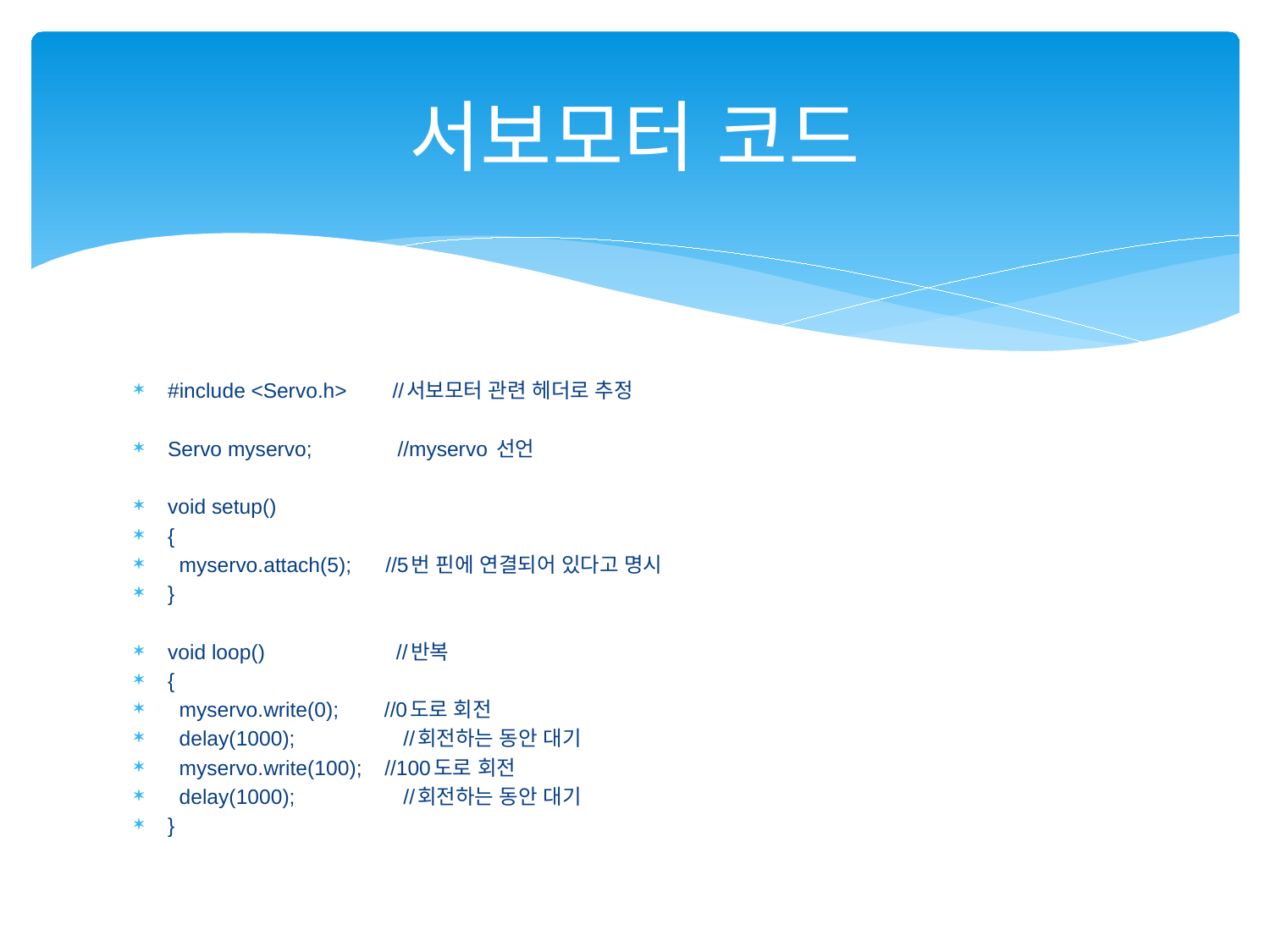

# 서보모터 코드
#include <Servo.h>        //서보모터 관련 헤더로 추정

Servo myservo;               //myservo 선언

void setup()
{
  myservo.attach(5);      //5번 핀에 연결되어 있다고 명시
}

void loop()                       //반복
{
  myservo.write(0);        //0도로 회전
  delay(1000);                   //회전하는 동안 대기
  myservo.write(100);    //100도로 회전
  delay(1000);                   //회전하는 동안 대기
}